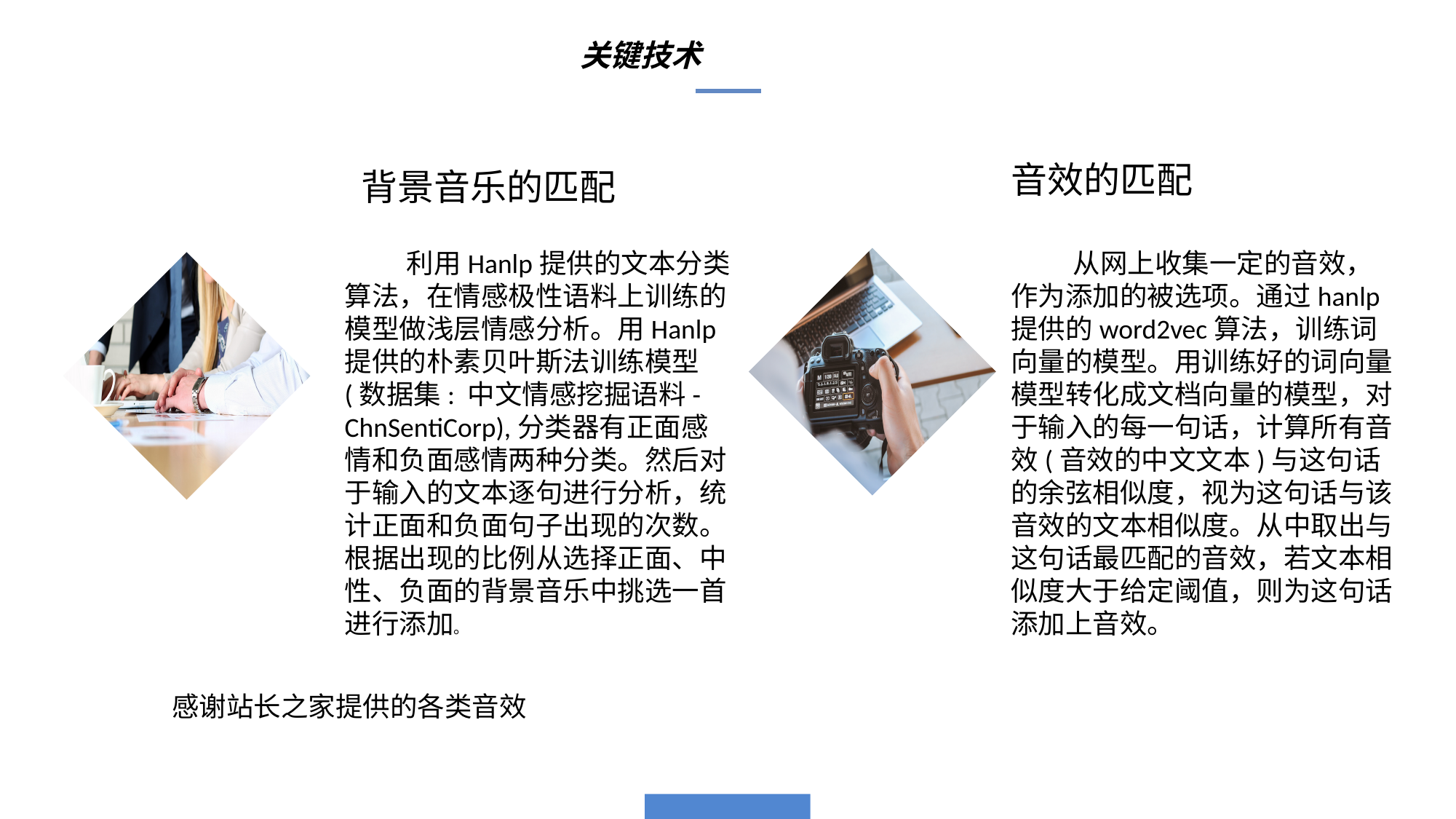

关键技术
背景音乐的匹配
音效的匹配
         从网上收集一定的音效，作为添加的被选项。通过hanlp提供的word2vec算法，训练词向量的模型。用训练好的词向量模型转化成文档向量的模型，对于输入的每一句话，计算所有音效(音效的中文文本)与这句话的余弦相似度，视为这句话与该音效的文本相似度。从中取出与这句话最匹配的音效，若文本相似度大于给定阈值，则为这句话添加上音效。
         利用Hanlp提供的文本分类算法，在情感极性语料上训练的模型做浅层情感分析。用Hanlp提供的朴素贝叶斯法训练模型(数据集: 中文情感挖掘语料-ChnSentiCorp),分类器有正面感情和负面感情两种分类。然后对于输入的文本逐句进行分析，统计正面和负面句子出现的次数。根据出现的比例从选择正面、中性、负面的背景音乐中挑选一首进行添加。

感谢站长之家提供的各类音效